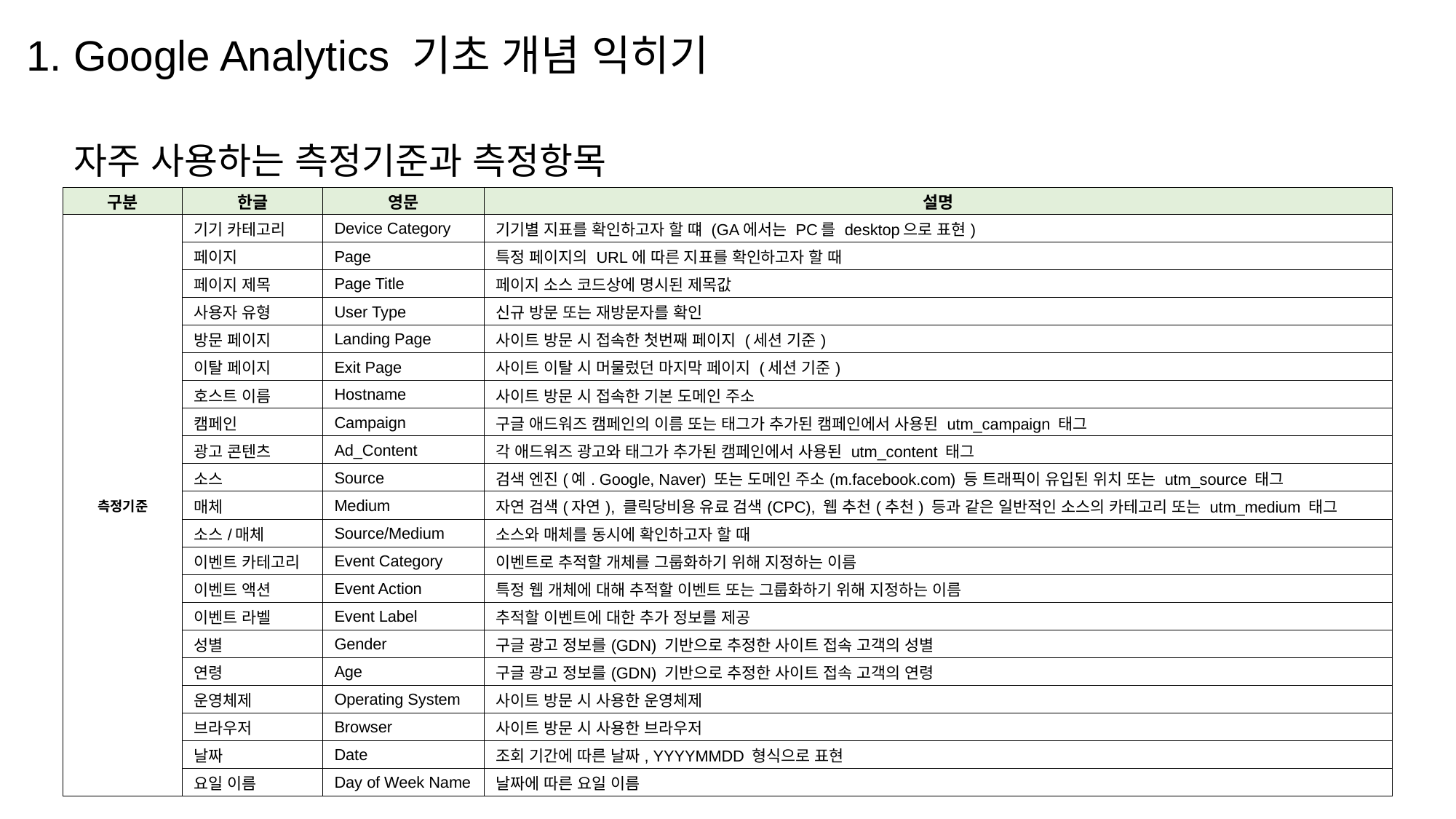

1. Google Analytics 기초 개념 익히기
자주 사용하는 측정기준과 측정항목
| 구분 | 한글 | 영문 | 설명 |
| --- | --- | --- | --- |
| 측정기준 | 기기 카테고리 | Device Category | 기기별 지표를 확인하고자 할 떄 (GA에서는 PC를 desktop으로 표현) |
|  | 페이지 | Page | 특정 페이지의 URL에 따른 지표를 확인하고자 할 때 |
|  | 페이지 제목 | Page Title | 페이지 소스 코드상에 명시된 제목값 |
|  | 사용자 유형 | User Type | 신규 방문 또는 재방문자를 확인 |
|  | 방문 페이지 | Landing Page | 사이트 방문 시 접속한 첫번째 페이지 (세션 기준) |
|  | 이탈 페이지 | Exit Page | 사이트 이탈 시 머물렀던 마지막 페이지 (세션 기준) |
|  | 호스트 이름 | Hostname | 사이트 방문 시 접속한 기본 도메인 주소 |
|  | 캠페인 | Campaign | 구글 애드워즈 캠페인의 이름 또는 태그가 추가된 캠페인에서 사용된 utm\_campaign 태그 |
|  | 광고 콘텐츠 | Ad\_Content | 각 애드워즈 광고와 태그가 추가된 캠페인에서 사용된 utm\_content 태그 |
|  | 소스 | Source | 검색 엔진(예. Google, Naver) 또는 도메인 주소(m.facebook.com) 등 트래픽이 유입된 위치 또는 utm\_source 태그 |
|  | 매체 | Medium | 자연 검색(자연), 클릭당비용 유료 검색(CPC), 웹 추천(추천) 등과 같은 일반적인 소스의 카테고리 또는 utm\_medium 태그 |
|  | 소스/매체 | Source/Medium | 소스와 매체를 동시에 확인하고자 할 때 |
|  | 이벤트 카테고리 | Event Category | 이벤트로 추적할 개체를 그룹화하기 위해 지정하는 이름 |
|  | 이벤트 액션 | Event Action | 특정 웹 개체에 대해 추적할 이벤트 또는 그룹화하기 위해 지정하는 이름 |
|  | 이벤트 라벨 | Event Label | 추적할 이벤트에 대한 추가 정보를 제공 |
|  | 성별 | Gender | 구글 광고 정보를(GDN) 기반으로 추정한 사이트 접속 고객의 성별 |
|  | 연령 | Age | 구글 광고 정보를(GDN) 기반으로 추정한 사이트 접속 고객의 연령 |
|  | 운영체제 | Operating System | 사이트 방문 시 사용한 운영체제 |
|  | 브라우저 | Browser | 사이트 방문 시 사용한 브라우저 |
|  | 날짜 | Date | 조회 기간에 따른 날짜, YYYYMMDD 형식으로 표현 |
|  | 요일 이름 | Day of Week Name | 날짜에 따른 요일 이름 |